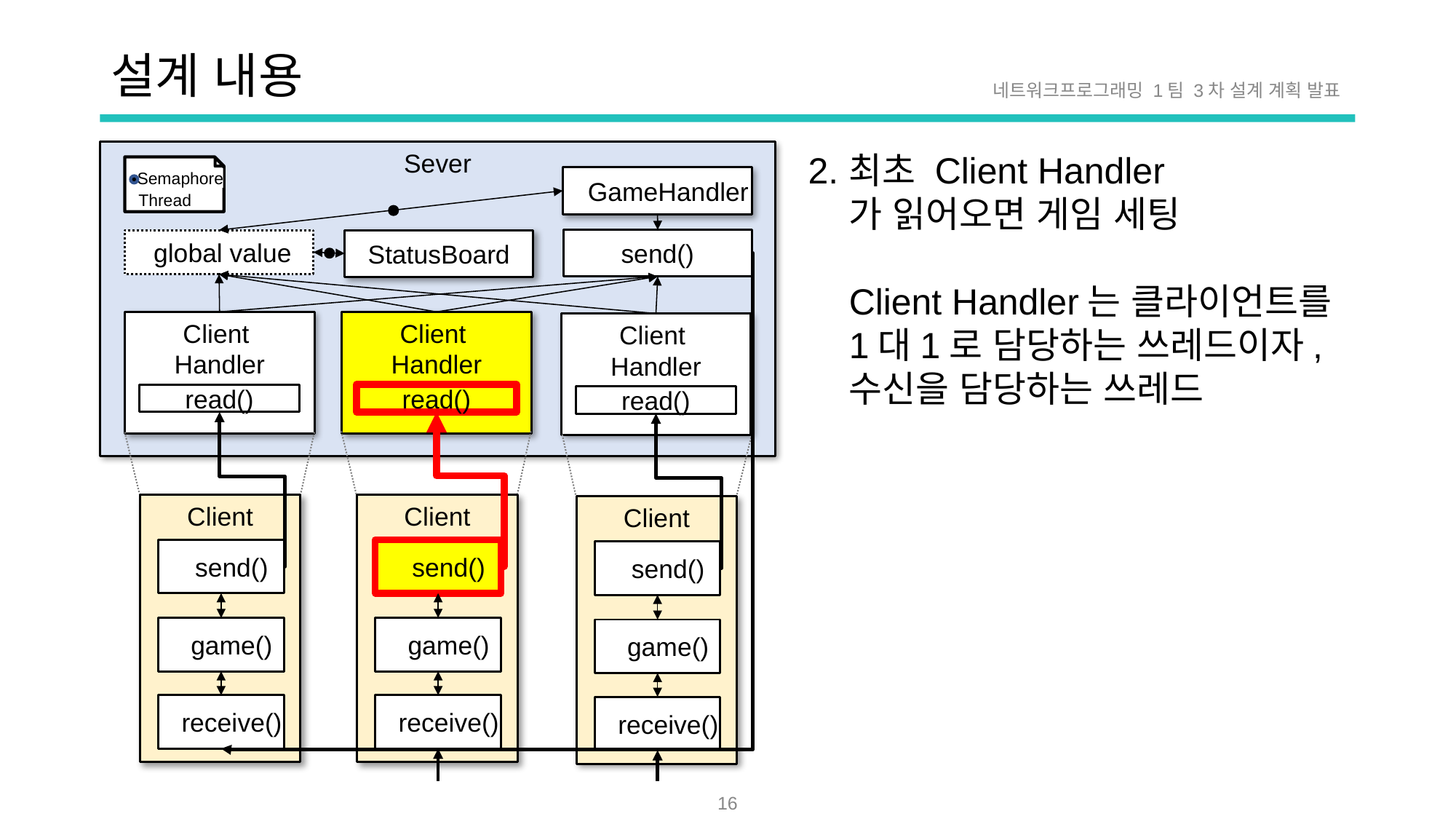

# 설계 내용
네트워크프로그래밍 1팀 3차 설계 계획 발표

Sever

   GameHandler

 Semaphore

 Thread

send()

StatusBoard

 global value

Client
Handler

Client
Handler

Client
Handler

read()
read()
read()
Client

Client

Client

   send()
   send()
   send()
   game()
   game()
   game()
   receive()
   receive()
   receive()
최초 Client Handler
가 읽어오면 게임 세팅
Client Handler는 클라이언트를 1대1로 담당하는 쓰레드이자, 수신을 담당하는 쓰레드
16